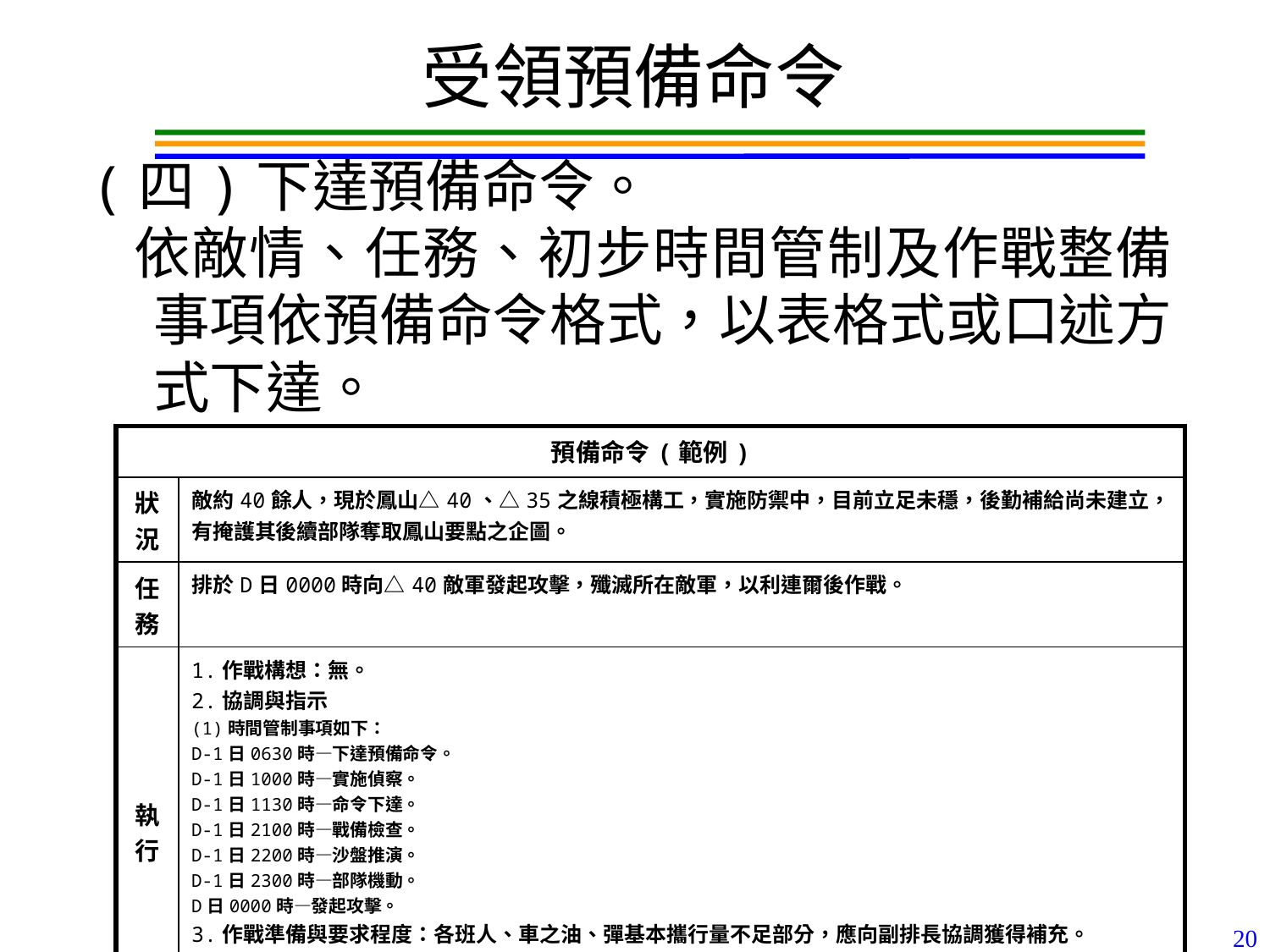

受領預備命令
(四)下達預備命令。
  依敵情、任務、初步時間管制及作戰整備事項依預備命令格式，以表格式或口述方式下達。
| 預備命令(範例) |  |
| --- | --- |
| 狀況 | 敵約40餘人，現於鳳山△40、△35之線積極構工，實施防禦中，目前立足未穩，後勤補給尚未建立，有掩護其後續部隊奪取鳳山要點之企圖。 |
| 任務 | 排於D日0000時向△40敵軍發起攻擊，殲滅所在敵軍，以利連爾後作戰。 |
| 執行 | 1.作戰構想：無。 2.協調與指示 (1)時間管制事項如下： D-1日0630時—下達預備命令。 D-1日1000時—實施偵察。 D-1日1130時—命令下達。 D-1日2100時—戰備檢查。 D-1日2200時—沙盤推演。 D-1日2300時—部隊機動。 D日0000時—發起攻擊。 3.作戰準備與要求程度：各班人、車之油、彈基本攜行量不足部分，應向副排長協調獲得補充。 4.其他規定事項：各班依四周警戒、自衛戰鬥要領完成武器工事掩體構築，西教練路與裝步路進出路口應由66火箭彈封鎖，防敵戰(甲)車襲擊。 |
20